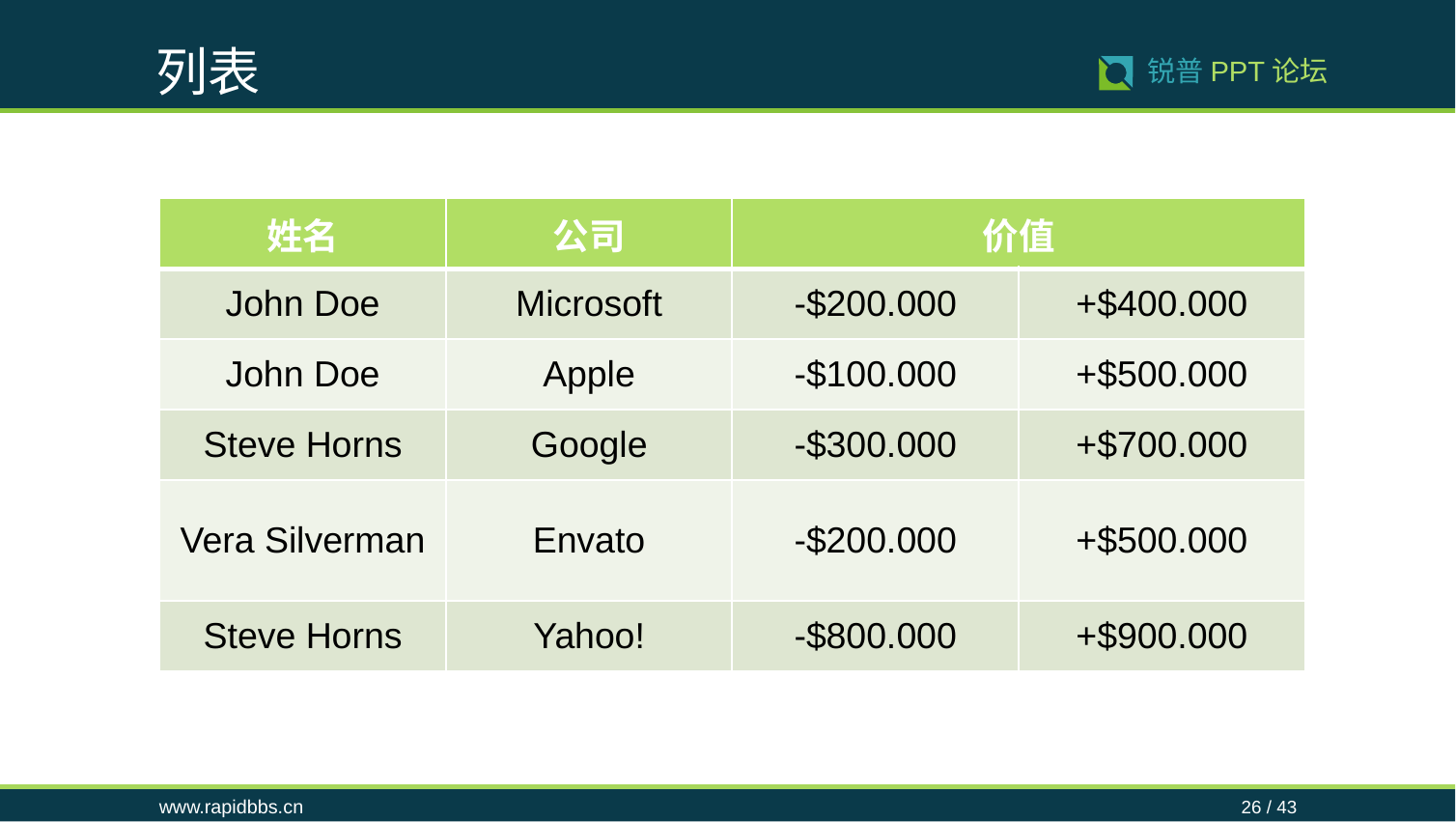

列表

26 / 43

锐普PPT论坛
| 姓名 | 公司 | 价值 |  |
| --- | --- | --- | --- |
| John Doe | Microsoft | -$200.000 | +$400.000 |
| John Doe | Apple | -$100.000 | +$500.000 |
| Steve Horns | Google | -$300.000 | +$700.000 |
| Vera Silverman | Envato | -$200.000 | +$500.000 |
| Steve Horns | Yahoo! | -$800.000 | +$900.000 |
www.rapidbbs.cn